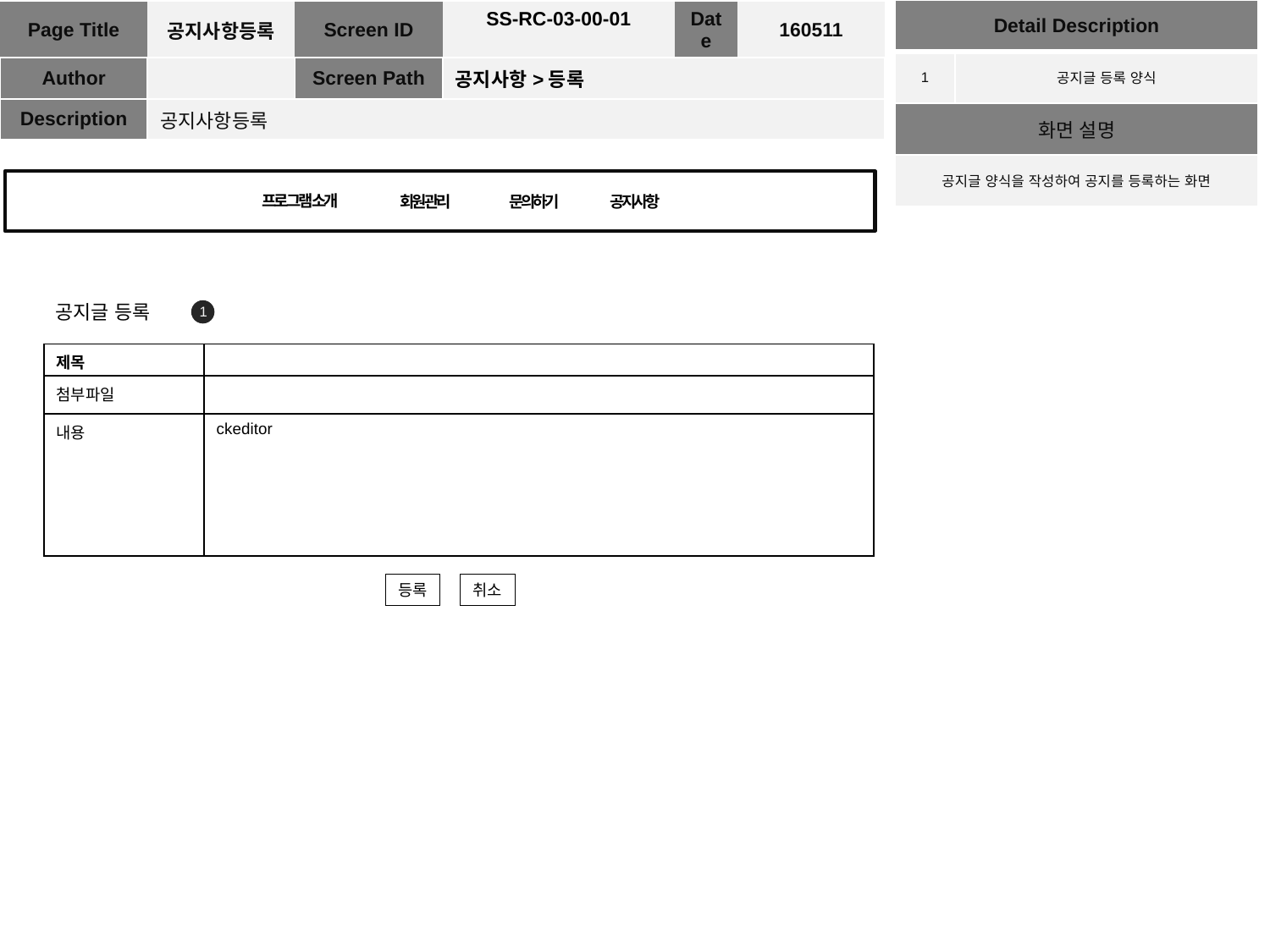

| Detail Description |  |
| --- | --- |
| 1 | 공지글 등록 양식 |
| 화면 설명 |  |
| 공지글 양식을 작성하여 공지를 등록하는 화면 |  |
| Page Title | 공지사항등록 | Screen ID | SS-RC-03-00-01 | Date | 160511 |
| --- | --- | --- | --- | --- | --- |
| Author |  | Screen Path | 공지사항>등록 |  |  |
| Description | 공지사항등록 |  |  |  |  |

프로그램 소개
회원관리
문의하기
공지사항
공지글 등록
1

| 제목 |  |
| --- | --- |
| 첨부파일 |  |
| 내용 | ckeditor |
등록
취소